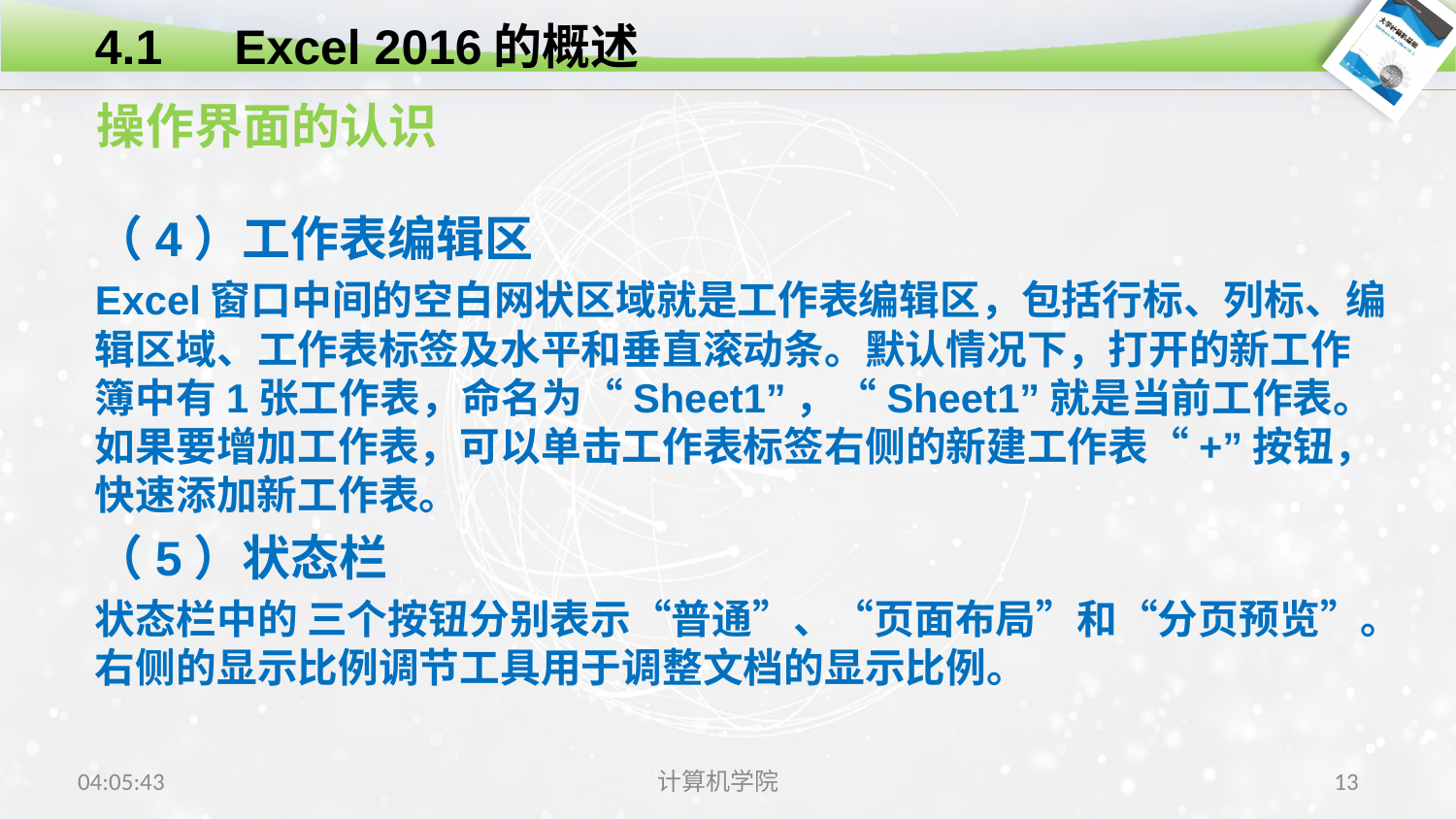

4.1　Excel 2016的概述
操作界面的认识

（4）工作表编辑区
Excel窗口中间的空白网状区域就是工作表编辑区，包括行标、列标、编辑区域、工作表标签及水平和垂直滚动条。默认情况下，打开的新工作簿中有1张工作表，命名为“Sheet1”，“Sheet1”就是当前工作表。如果要增加工作表，可以单击工作表标签右侧的新建工作表“+”按钮，快速添加新工作表。
（5）状态栏
状态栏中的 三个按钮分别表示“普通”、“页面布局”和“分页预览”。右侧的显示比例调节工具用于调整文档的显示比例。